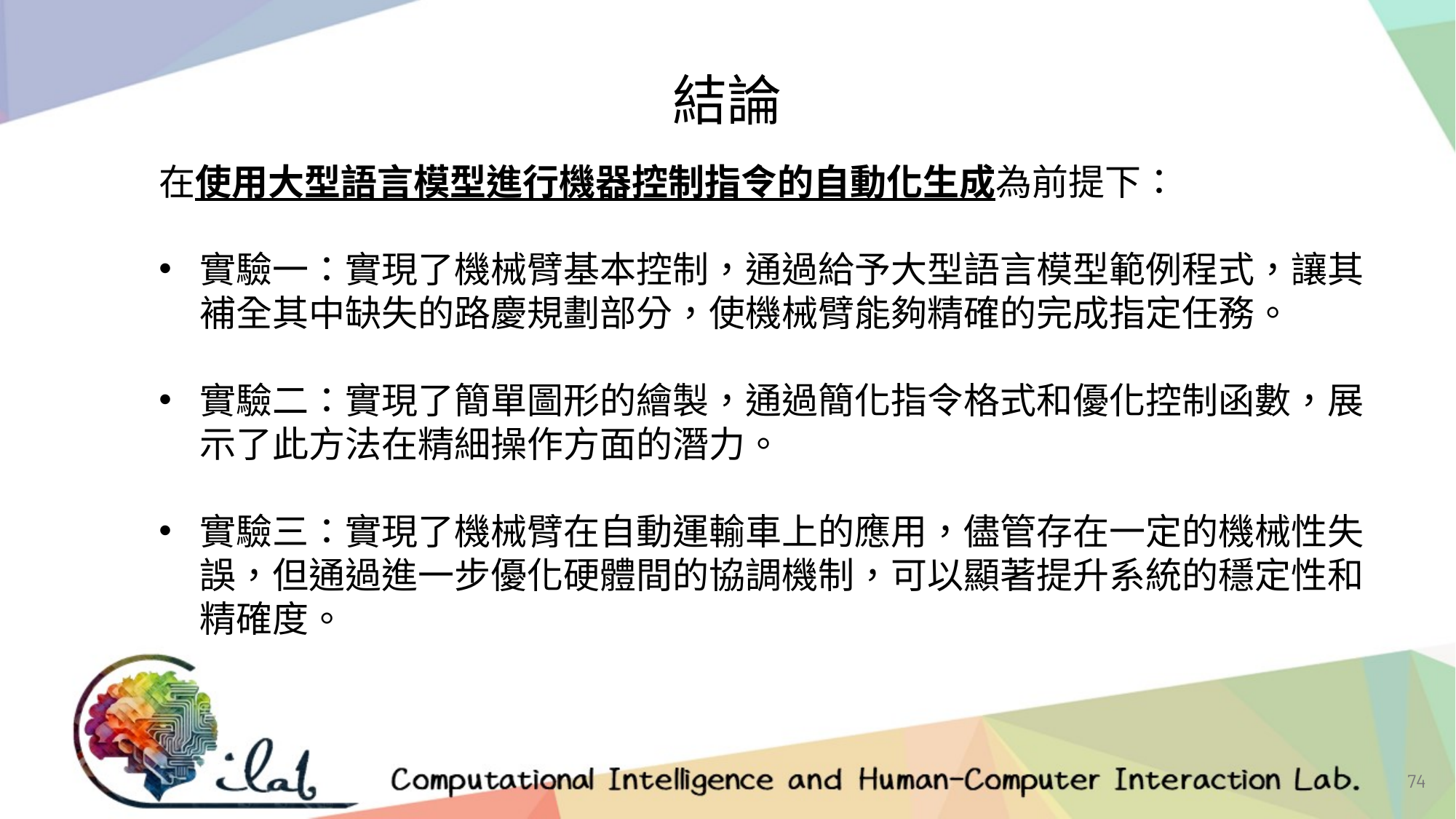

結論
在使用大型語言模型進行機器控制指令的自動化生成為前提下：

實驗一：實現了機械臂基本控制，通過給予大型語言模型範例程式，讓其補全其中缺失的路慶規劃部分，使機械臂能夠精確的完成指定任務。

實驗二：實現了簡單圖形的繪製，通過簡化指令格式和優化控制函數，展示了此方法在精細操作方面的潛力。

實驗三：實現了機械臂在自動運輸車上的應用，儘管存在一定的機械性失誤，但通過進一步優化硬體間的協調機制，可以顯著提升系統的穩定性和精確度。
74